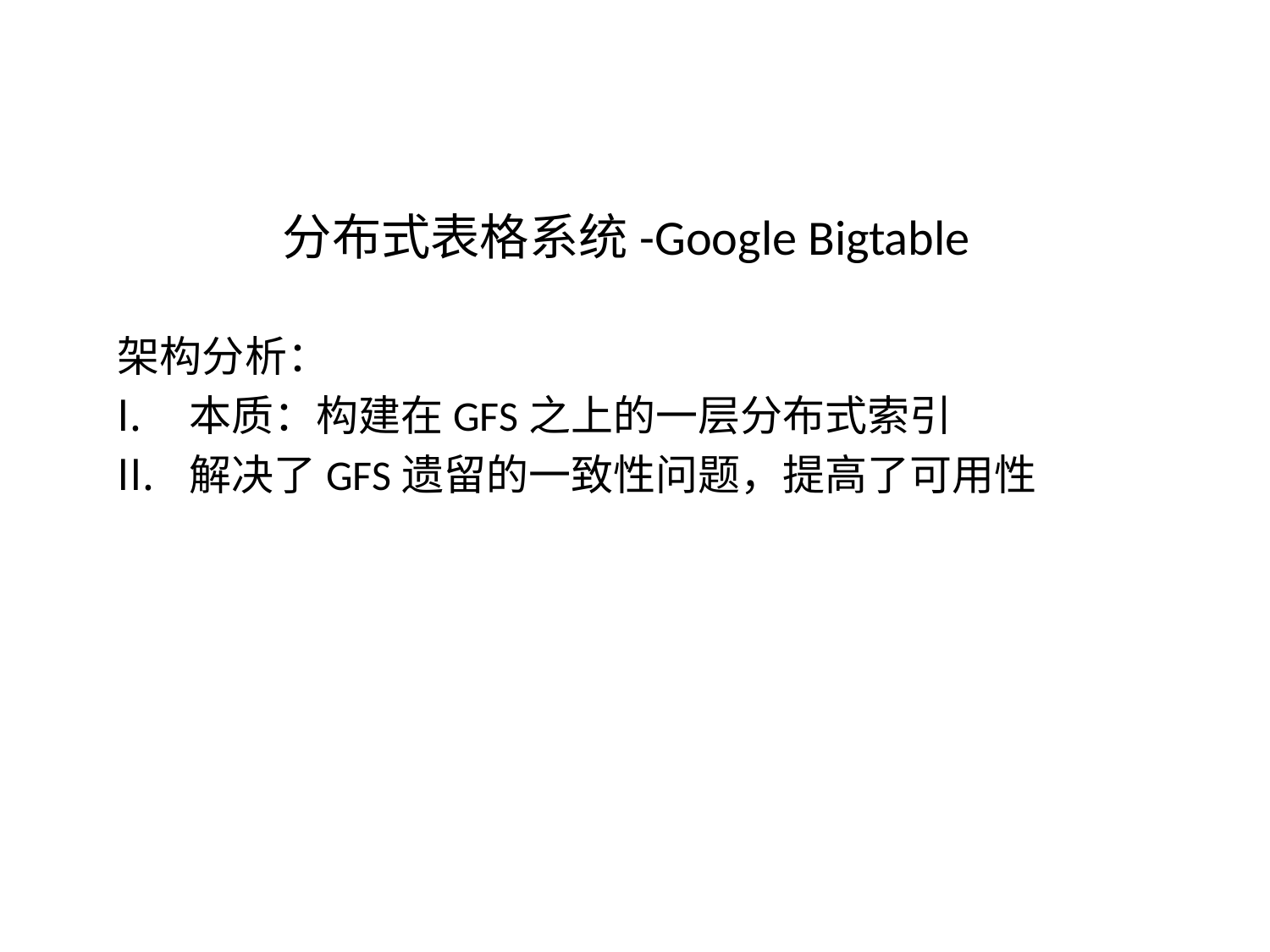

# 分布式表格系统-Google Bigtable
架构分析：
本质：构建在GFS之上的一层分布式索引
解决了GFS遗留的一致性问题，提高了可用性